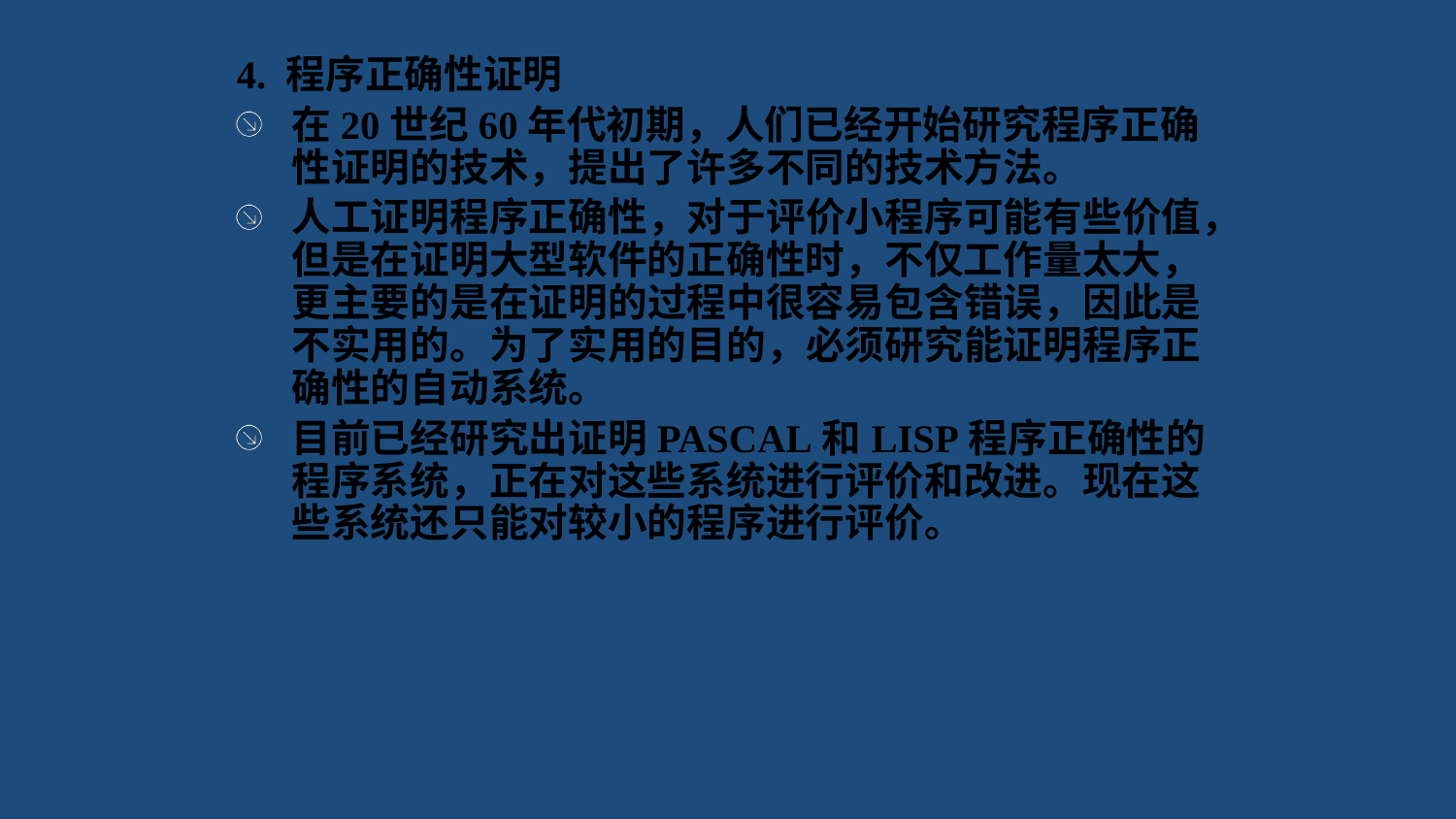

4. 程序正确性证明
在20世纪60年代初期，人们已经开始研究程序正确性证明的技术，提出了许多不同的技术方法。
人工证明程序正确性，对于评价小程序可能有些价值，但是在证明大型软件的正确性时，不仅工作量太大，更主要的是在证明的过程中很容易包含错误，因此是不实用的。为了实用的目的，必须研究能证明程序正确性的自动系统。
目前已经研究出证明PASCAL和LISP程序正确性的程序系统，正在对这些系统进行评价和改进。现在这些系统还只能对较小的程序进行评价。